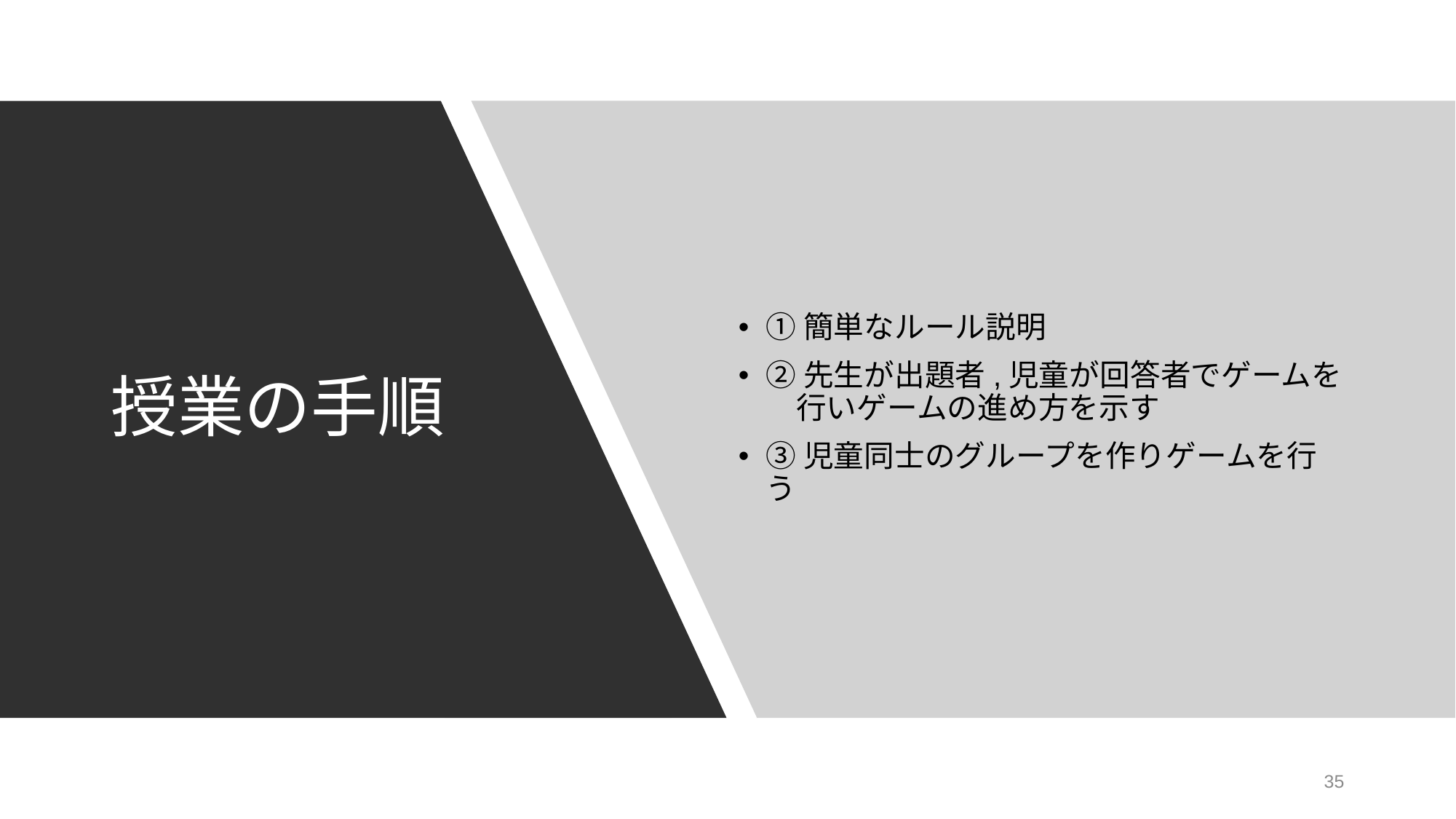

①簡単なルール説明
②先生が出題者,児童が回答者でゲームを　行いゲームの進め方を示す
③児童同士のグループを作りゲームを行う
# 授業の手順
35